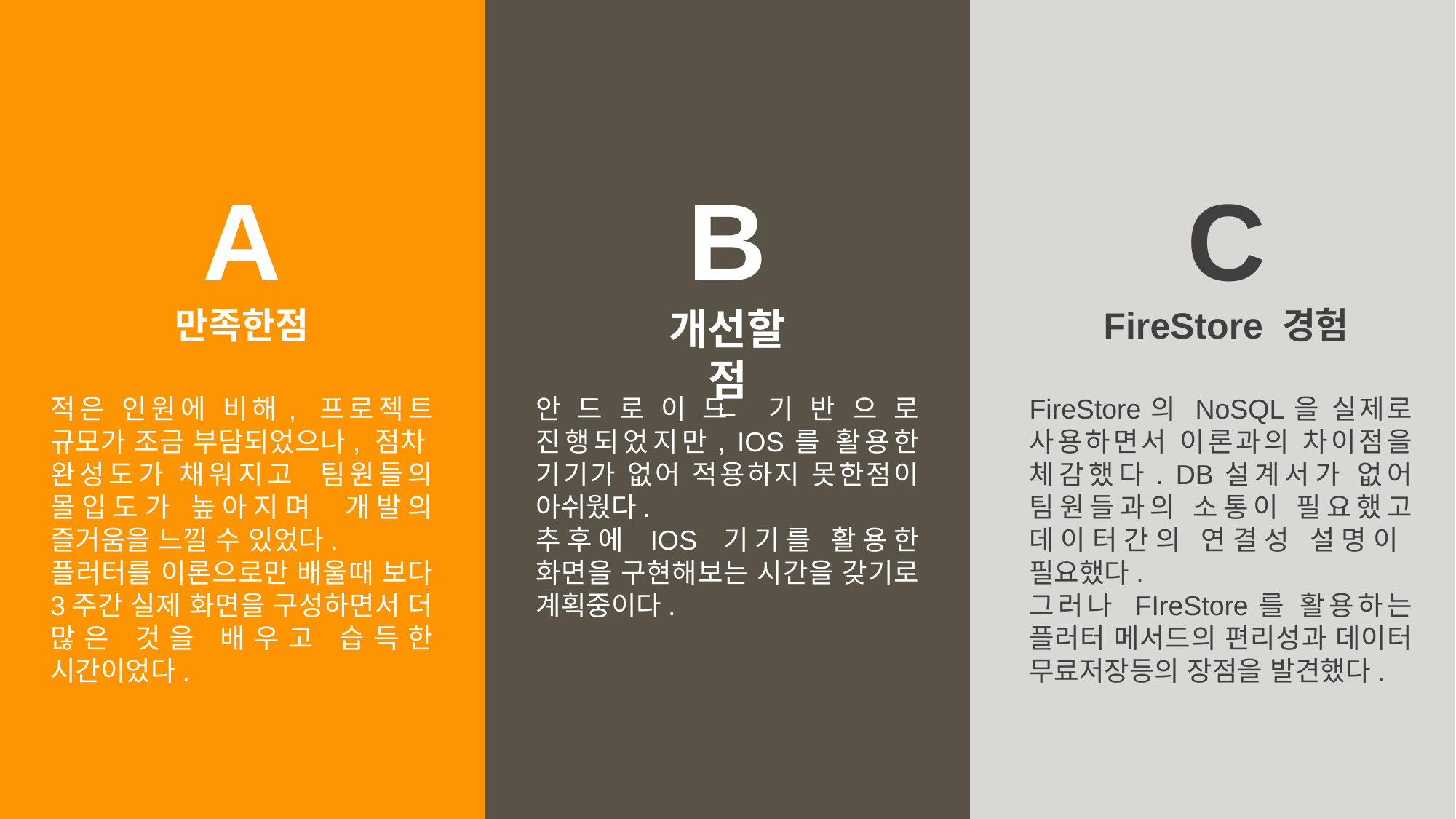

ㄴ

A
만족한점
B
개선할점
C
FireStore 경험
안드로이드 기반으로 진행되었지만, IOS를 활용한 기기가 없어 적용하지 못한점이 아쉬웠다.
추후에 IOS 기기를 활용한 화면을 구현해보는 시간을 갖기로 계획중이다.
FireStore의 NoSQL을 실제로 사용하면서 이론과의 차이점을 체감했다. DB설계서가 없어 팀원들과의 소통이 필요했고 데이터간의 연결성 설명이  필요했다.
그러나 FIreStore를 활용하는 플러터 메서드의 편리성과 데이터 무료저장등의 장점을 발견했다.
적은 인원에 비해, 프로젝트 규모가 조금 부담되었으나, 점차  완성도가 채워지고  팀원들의 몰입도가 높아지며  개발의 즐거움을 느낄 수 있었다.
플러터를 이론으로만 배울때 보다 3주간 실제 화면을 구성하면서 더 많은 것을 배우고 습득한 시간이었다.

솔직하고 날카롭게